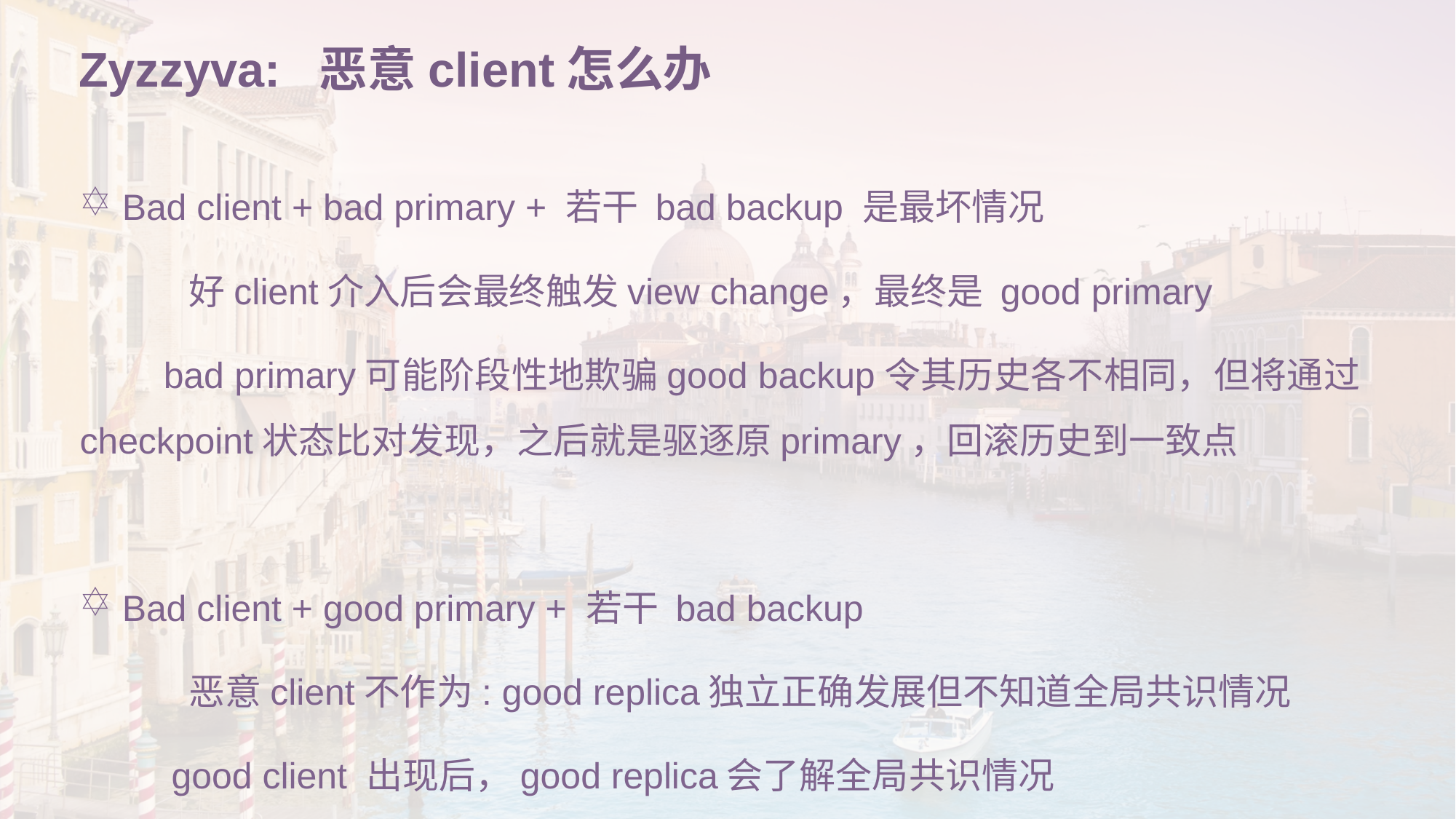

# Zyzzyva:  恶意client怎么办
Bad client + bad primary + 若干 bad backup 是最坏情况
	好client介入后会最终触发view change，最终是 good primary
        bad primary可能阶段性地欺骗good backup令其历史各不相同，但将通过checkpoint状态比对发现，之后就是驱逐原primary，回滚历史到一致点

Bad client + good primary + 若干 bad backup
	恶意client不作为: good replica独立正确发展但不知道全局共识情况
         good client 出现后，good replica会了解全局共识情况